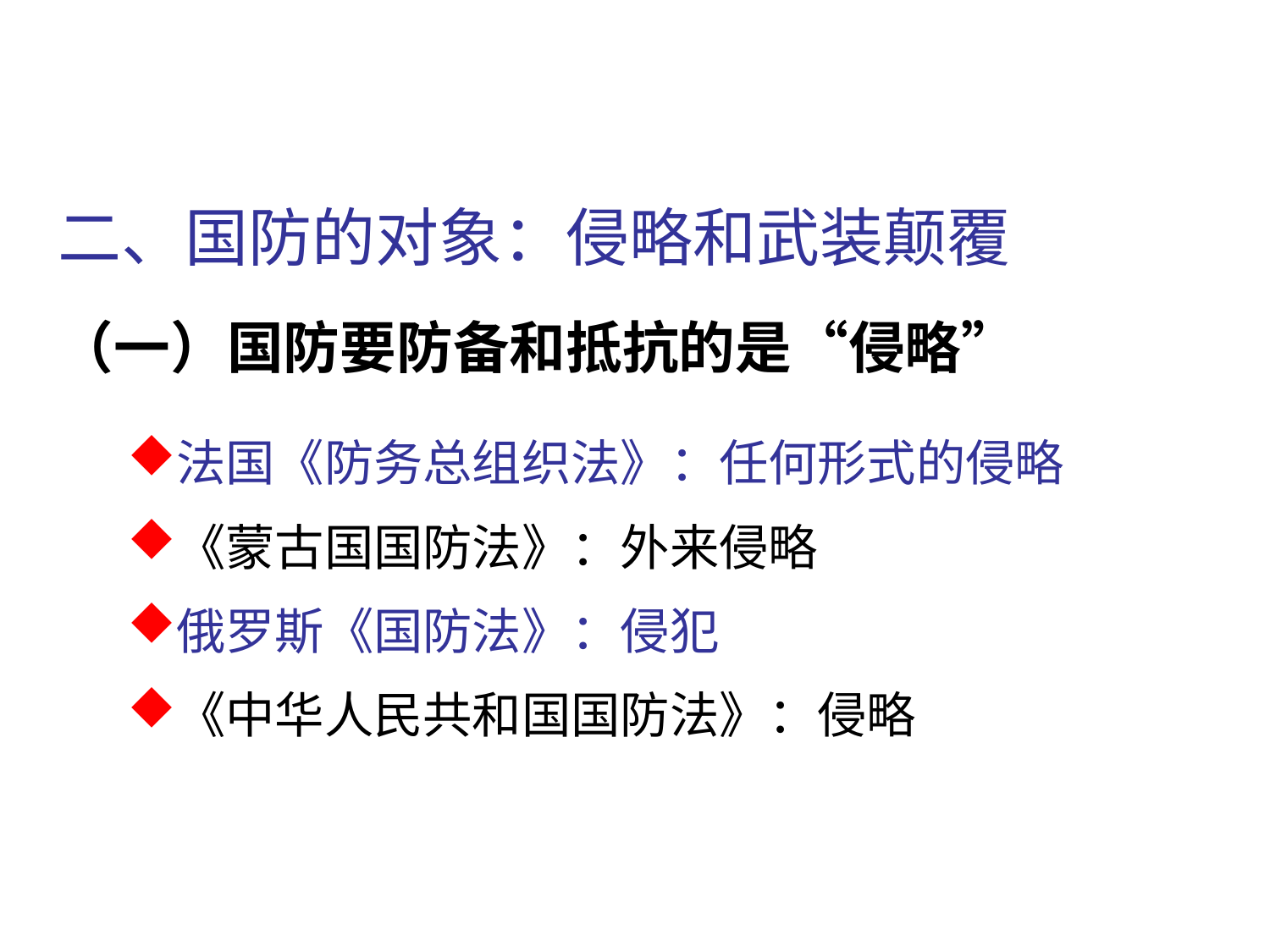

二、国防的对象：侵略和武装颠覆
（一）国防要防备和抵抗的是“侵略”
法国《防务总组织法》：任何形式的侵略
《蒙古国国防法》：外来侵略
俄罗斯《国防法》：侵犯
《中华人民共和国国防法》：侵略